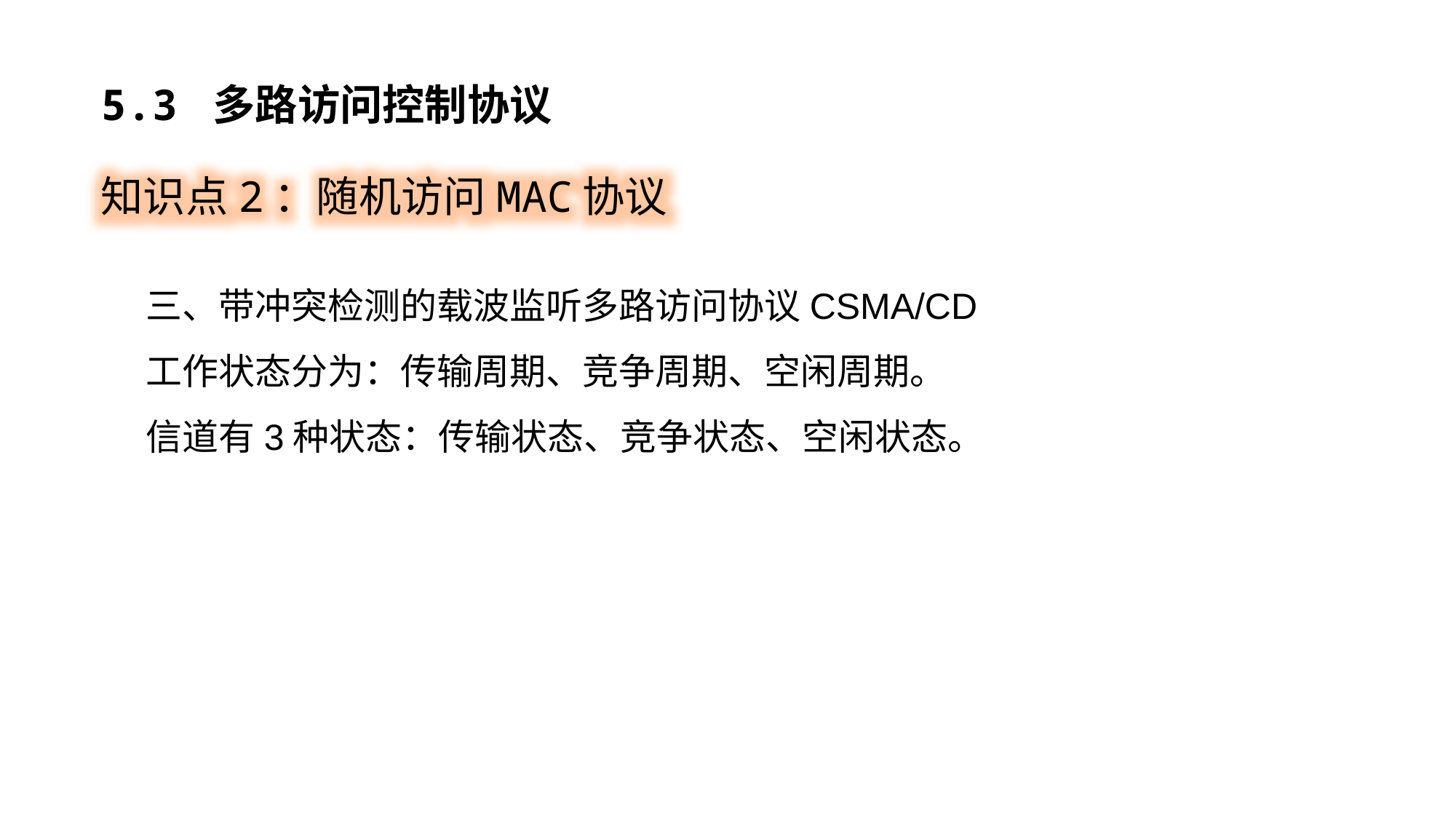

5.3 多路访问控制协议
知识点2：随机访问MAC协议
三、带冲突检测的载波监听多路访问协议CSMA/CD
工作状态分为：传输周期、竞争周期、空闲周期。
信道有3种状态：传输状态、竞争状态、空闲状态。